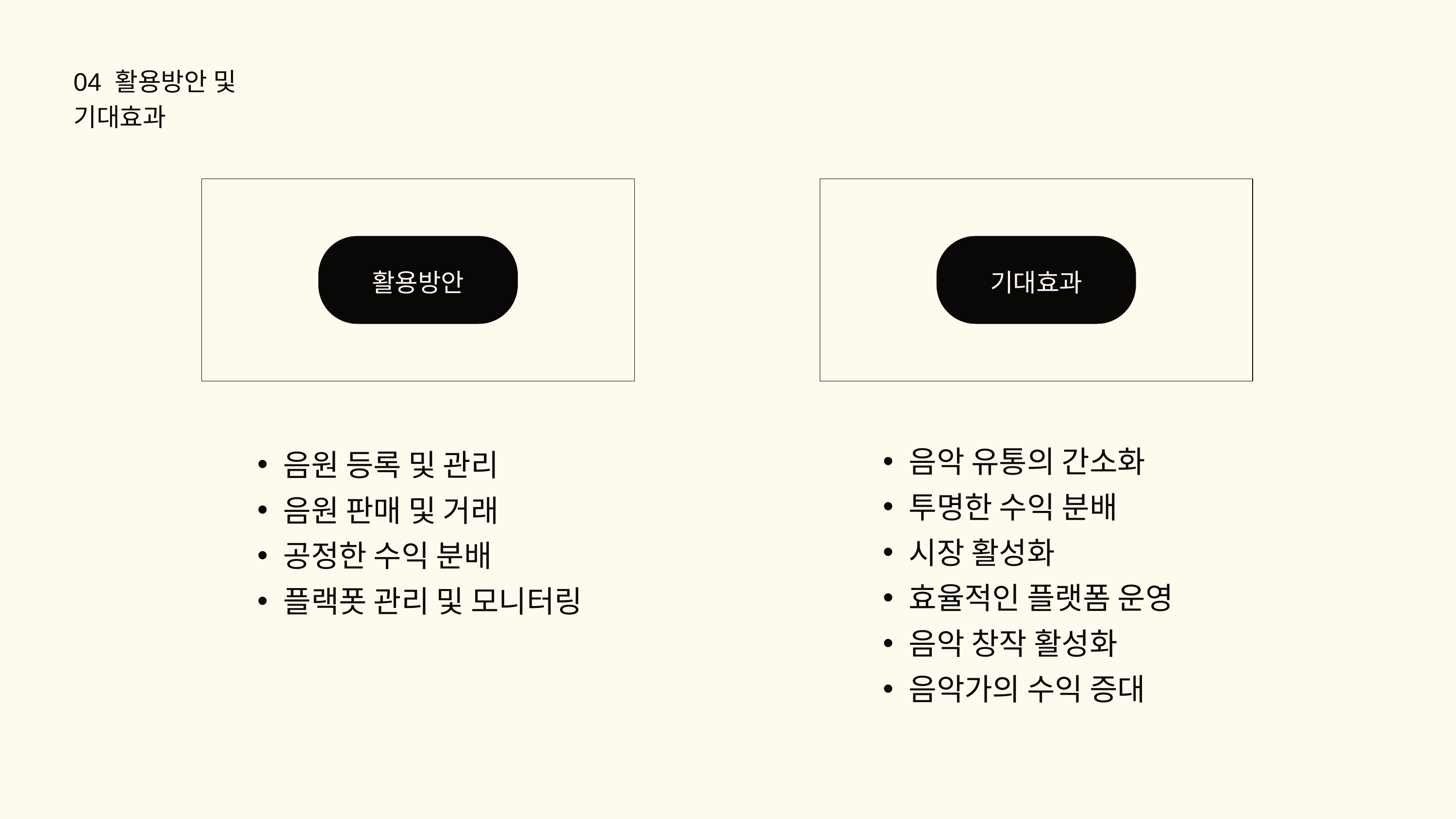

04 활용방안 및 기대효과

활용방안
기대효과
음악 유통의 간소화
투명한 수익 분배
시장 활성화
효율적인 플랫폼 운영
음악 창작 활성화
음악가의 수익 증대

음원 등록 및 관리
음원 판매 및 거래
공정한 수익 분배
플랙폿 관리 및 모니터링